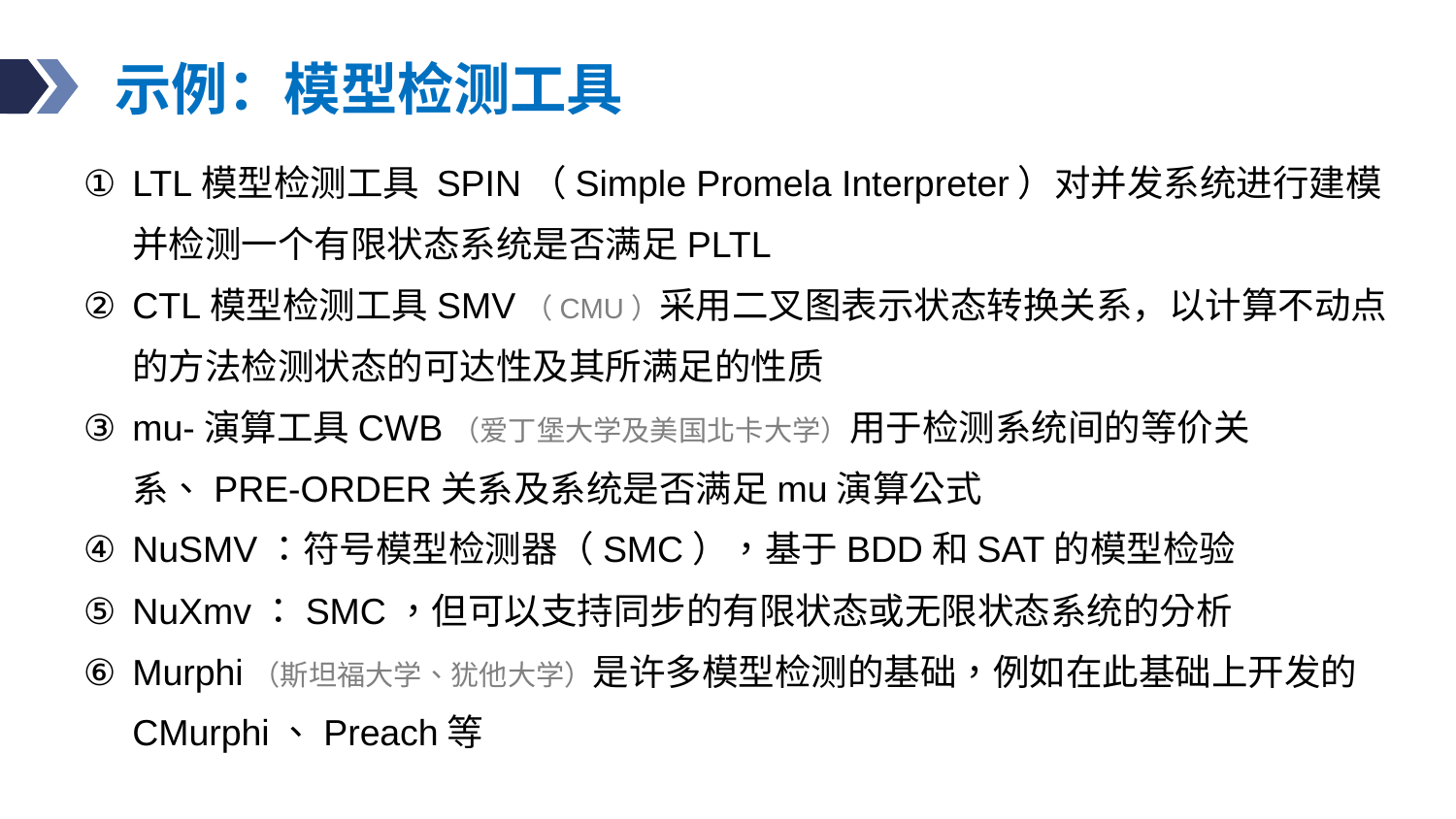

# 示例：模型检测工具
LTL模型检测工具 SPIN（Simple Promela Interpreter）对并发系统进行建模并检测一个有限状态系统是否满足PLTL
CTL模型检测工具SMV（CMU）采用二叉图表示状态转换关系，以计算不动点的方法检测状态的可达性及其所满足的性质
mu-演算工具CWB（爱丁堡大学及美国北卡大学）用于检测系统间的等价关系、PRE-ORDER关系及系统是否满足mu演算公式
NuSMV：符号模型检测器（SMC），基于BDD和SAT的模型检验
NuXmv：SMC，但可以支持同步的有限状态或无限状态系统的分析
Murphi（斯坦福大学、犹他大学）是许多模型检测的基础，例如在此基础上开发的CMurphi、Preach等